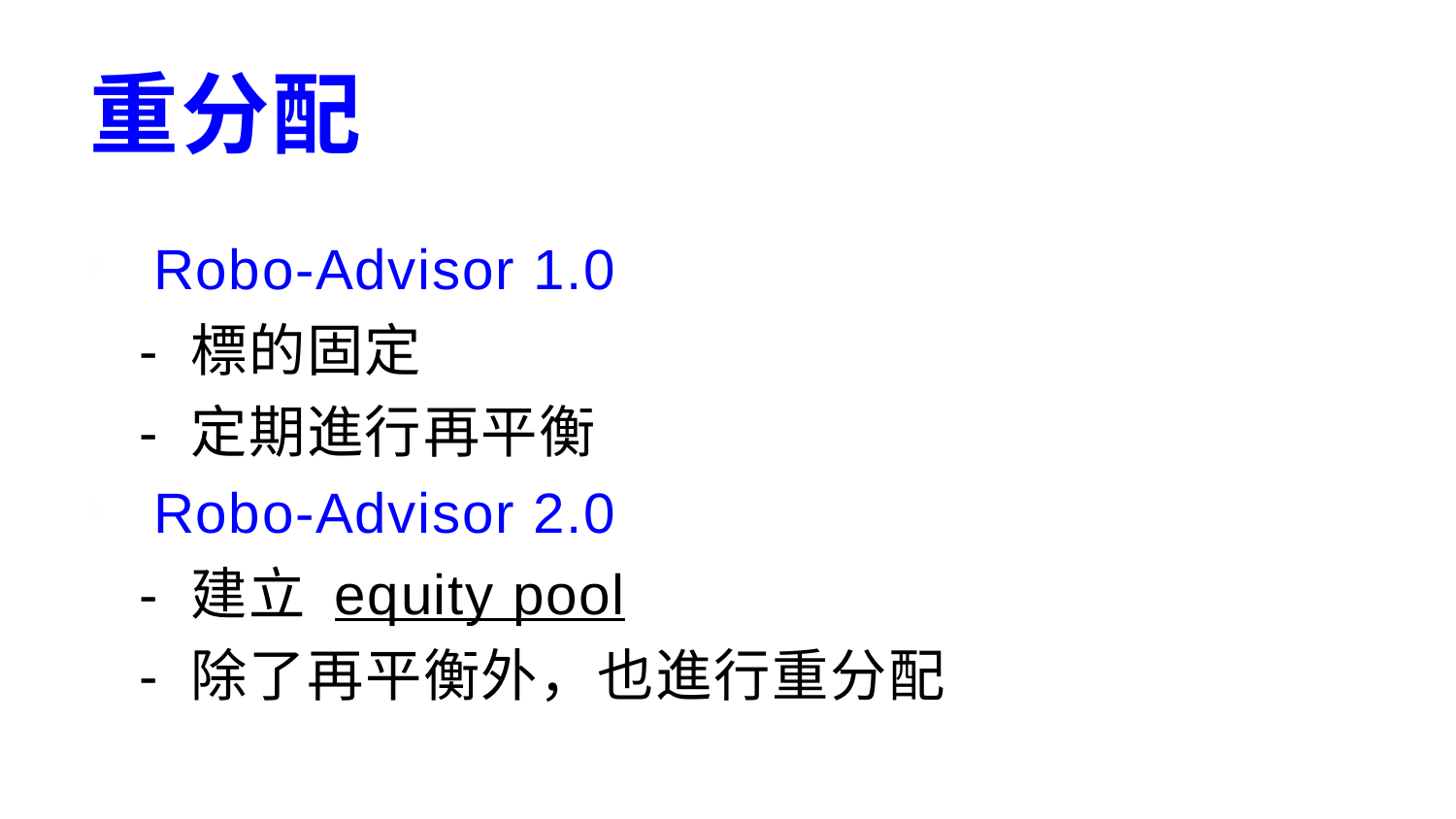

# 重分配
Robo-Advisor 1.0
- 標的固定
- 定期進行再平衡
Robo-Advisor 2.0
- 建立 equity pool
- 除了再平衡外，也進行重分配